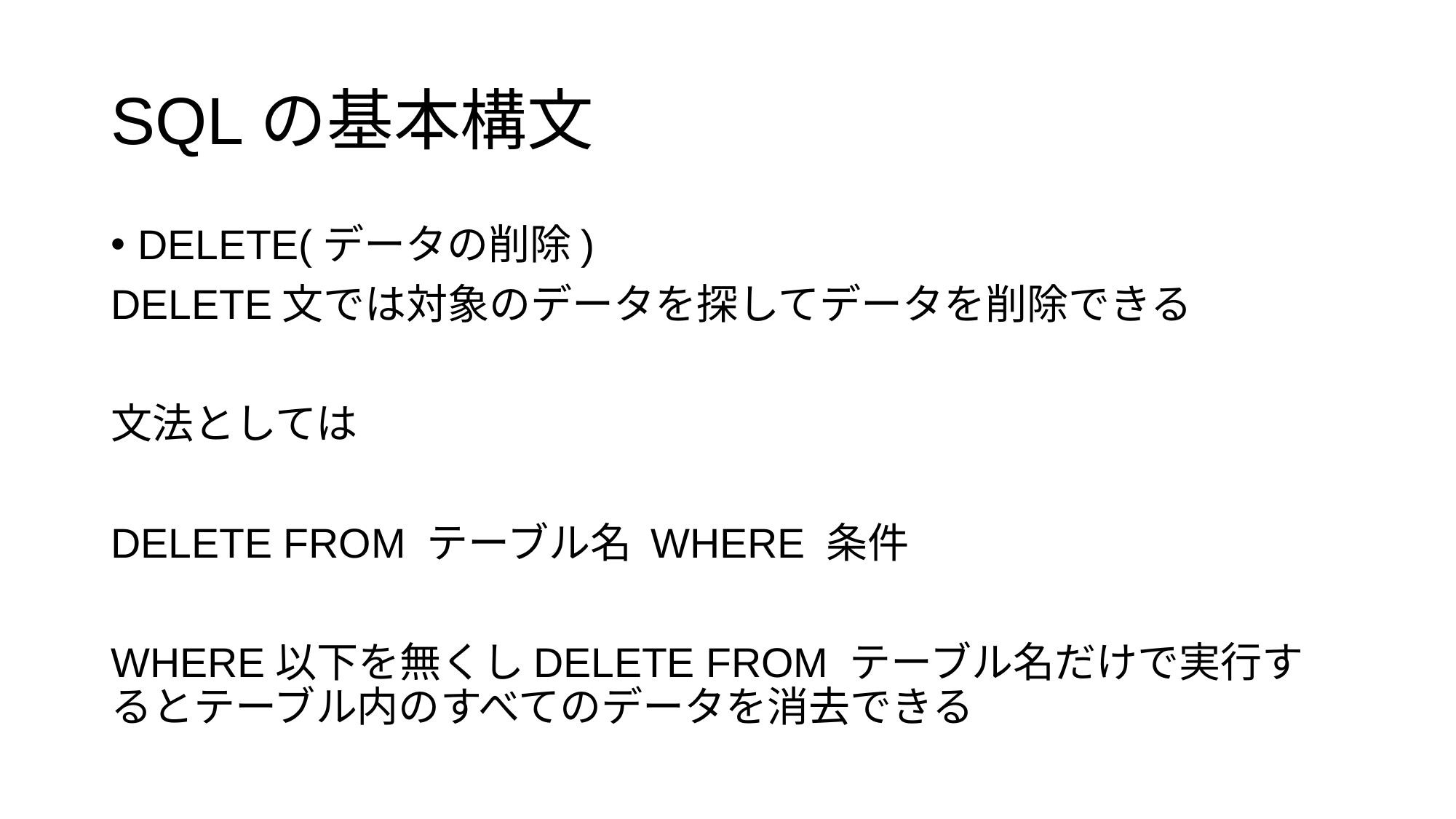

# SQLの基本構文
DELETE(データの削除)
DELETE文では対象のデータを探してデータを削除できる

文法としては

DELETE FROM テーブル名 WHERE 条件

WHERE以下を無くしDELETE FROM テーブル名だけで実行するとテーブル内のすべてのデータを消去できる